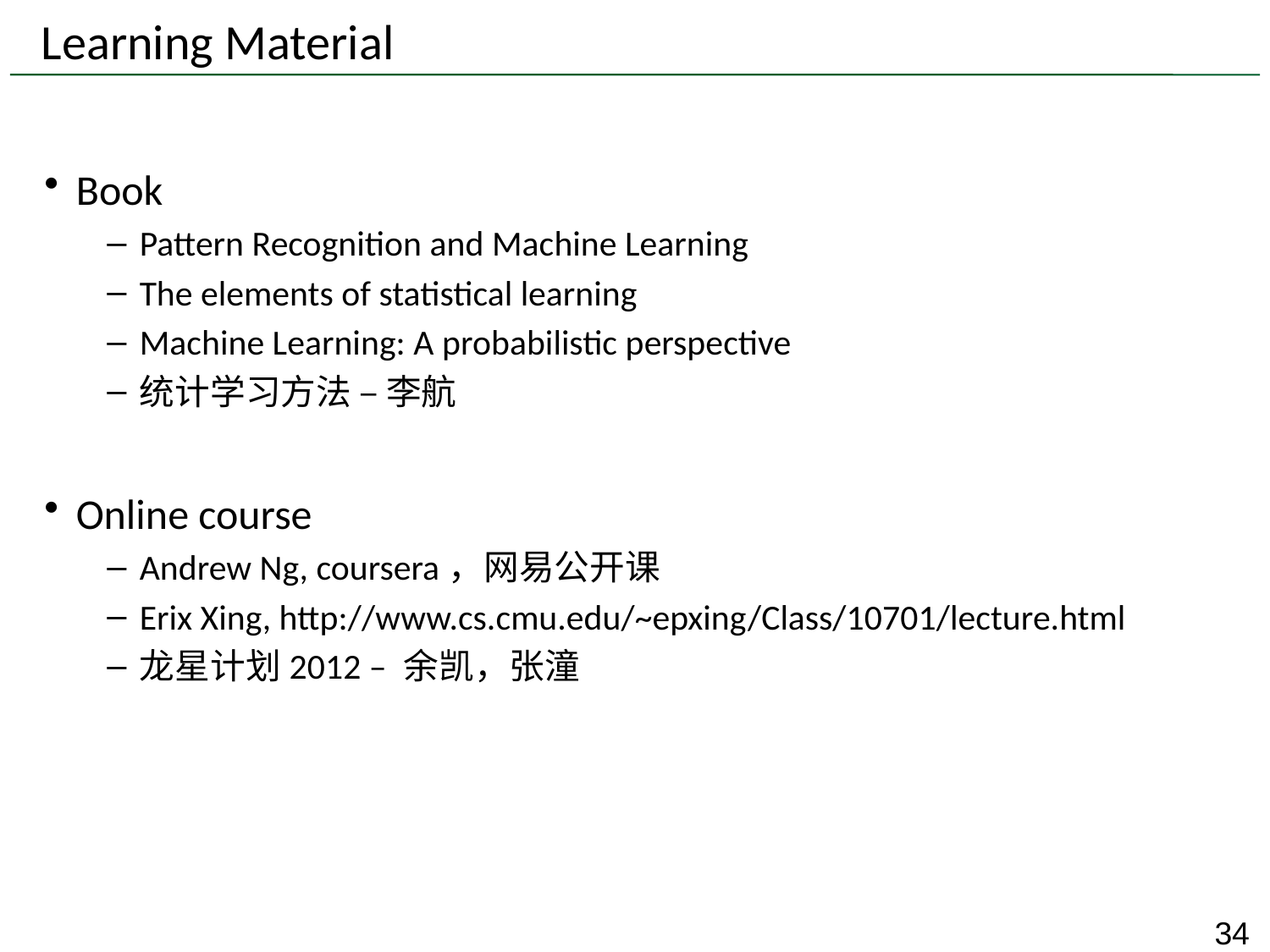

# Learning Material
Book
Pattern Recognition and Machine Learning
The elements of statistical learning
Machine Learning: A probabilistic perspective
统计学习方法 – 李航

Online course
Andrew Ng, coursera，网易公开课
Erix Xing, http://www.cs.cmu.edu/~epxing/Class/10701/lecture.html
龙星计划2012 – 余凯，张潼
34